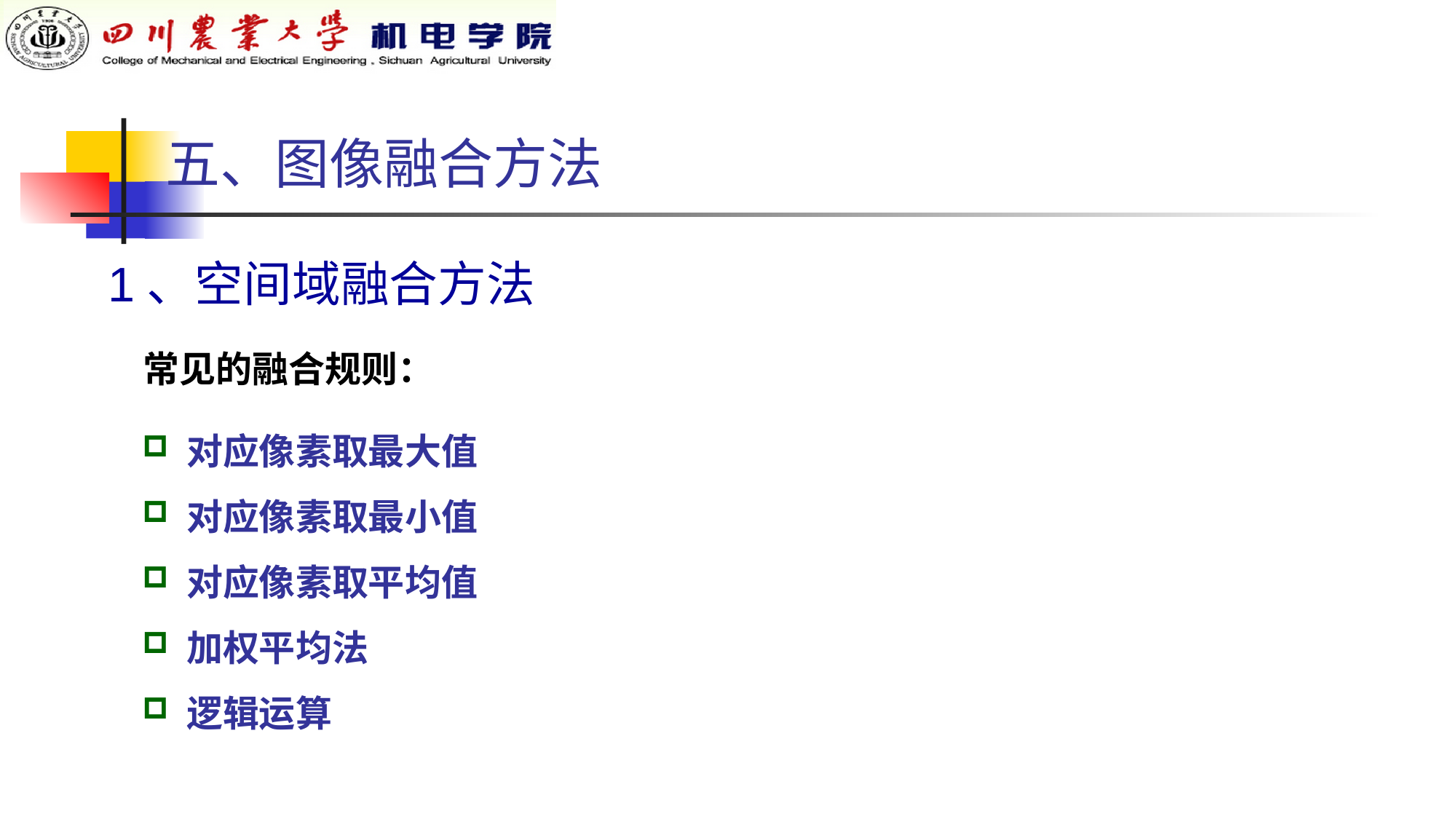

五、图像融合方法
1、空间域融合方法
常见的融合规则：
 对应像素取最大值
 对应像素取最小值
 对应像素取平均值
 加权平均法
 逻辑运算